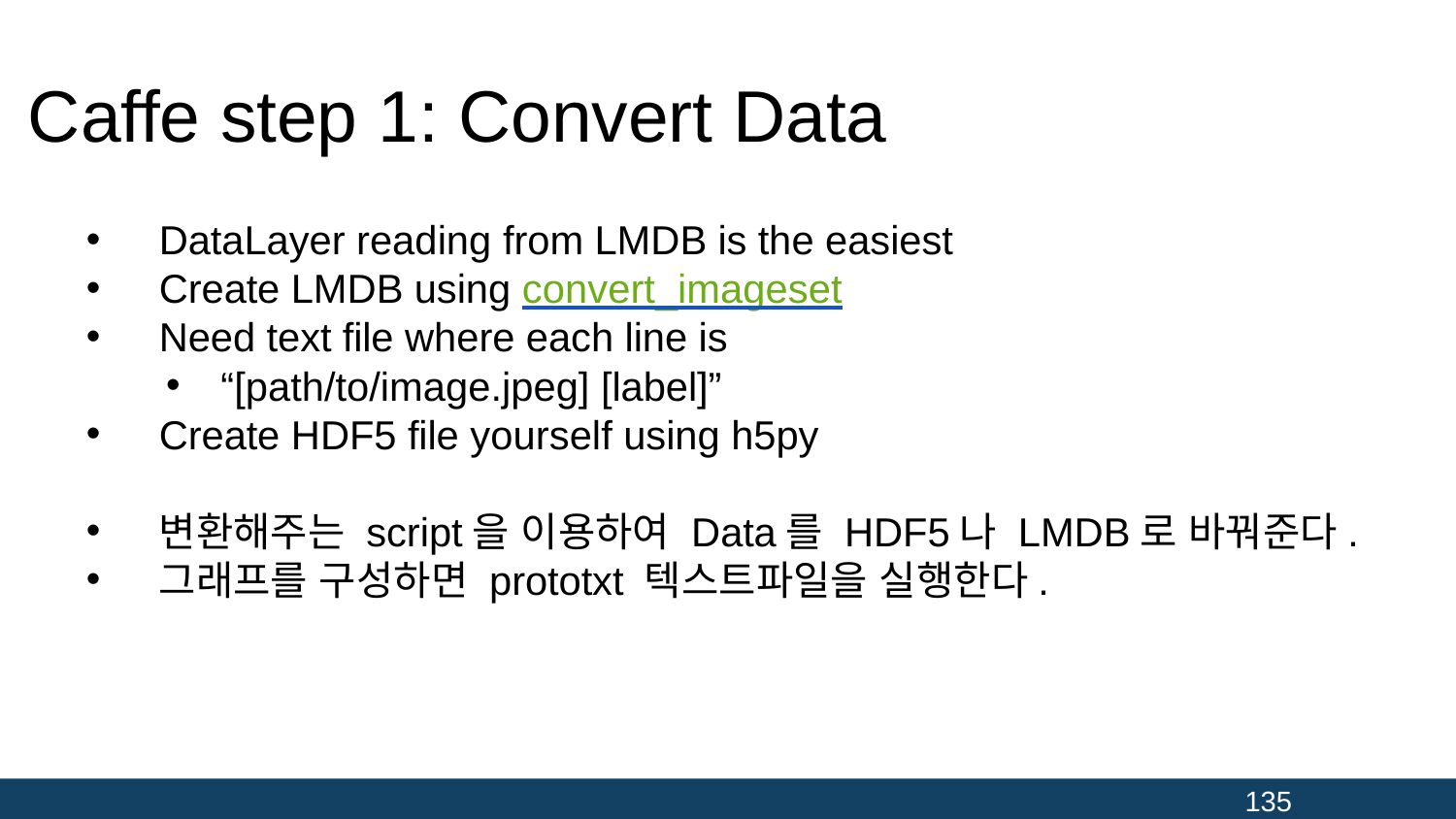

# Caffe step 1: Convert Data
DataLayer reading from LMDB is the easiest
Create LMDB using convert_imageset
Need text file where each line is
“[path/to/image.jpeg] [label]”
Create HDF5 file yourself using h5py

변환해주는 script을 이용하여 Data를 HDF5나 LMDB로 바꿔준다.
그래프를 구성하면 prototxt 텍스트파일을 실행한다.